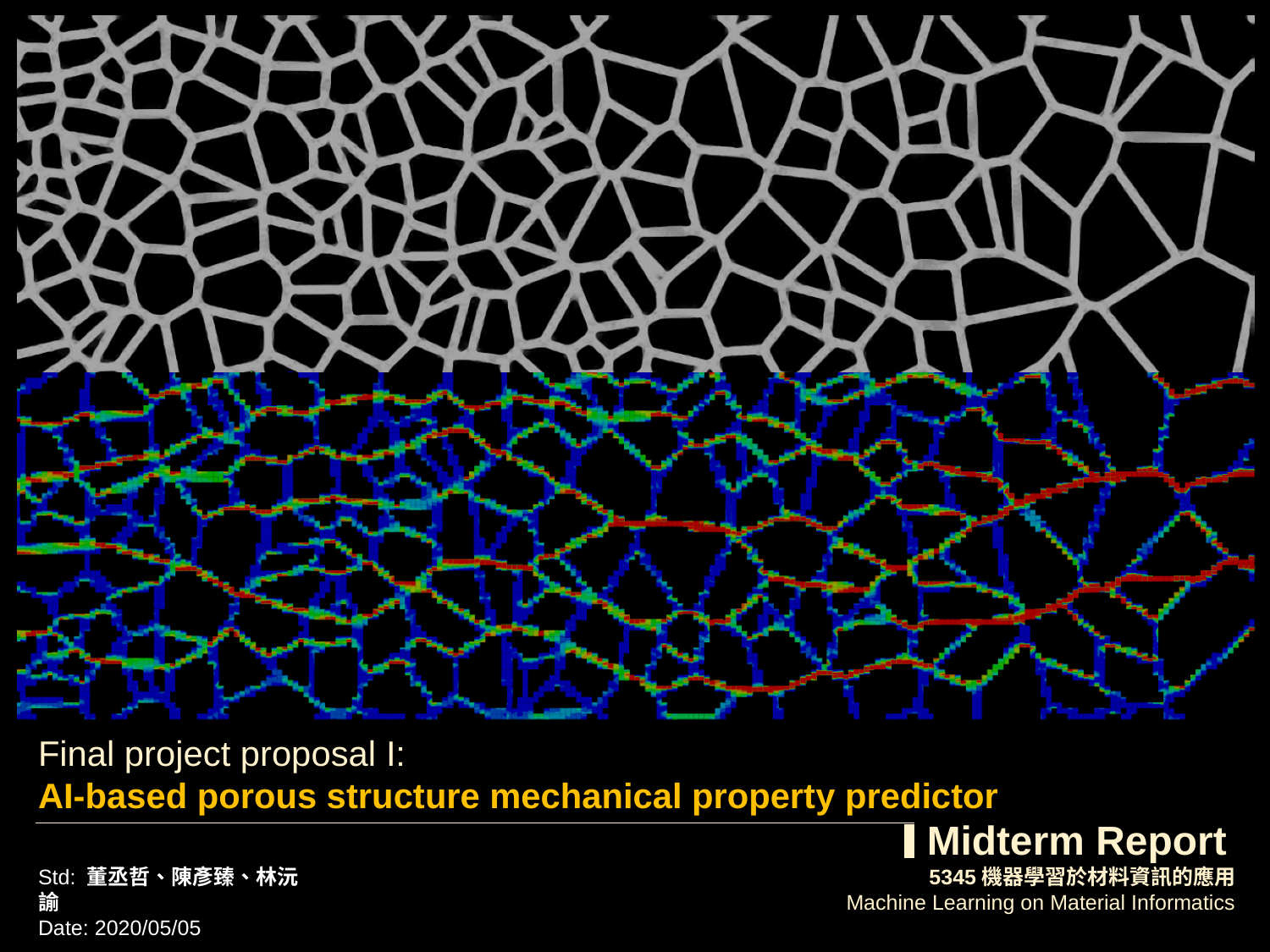

Final project proposal I:
AI-based porous structure mechanical property predictor

Std: 董丞哲、陳彥臻、林沅諭
Date: 2020/05/05